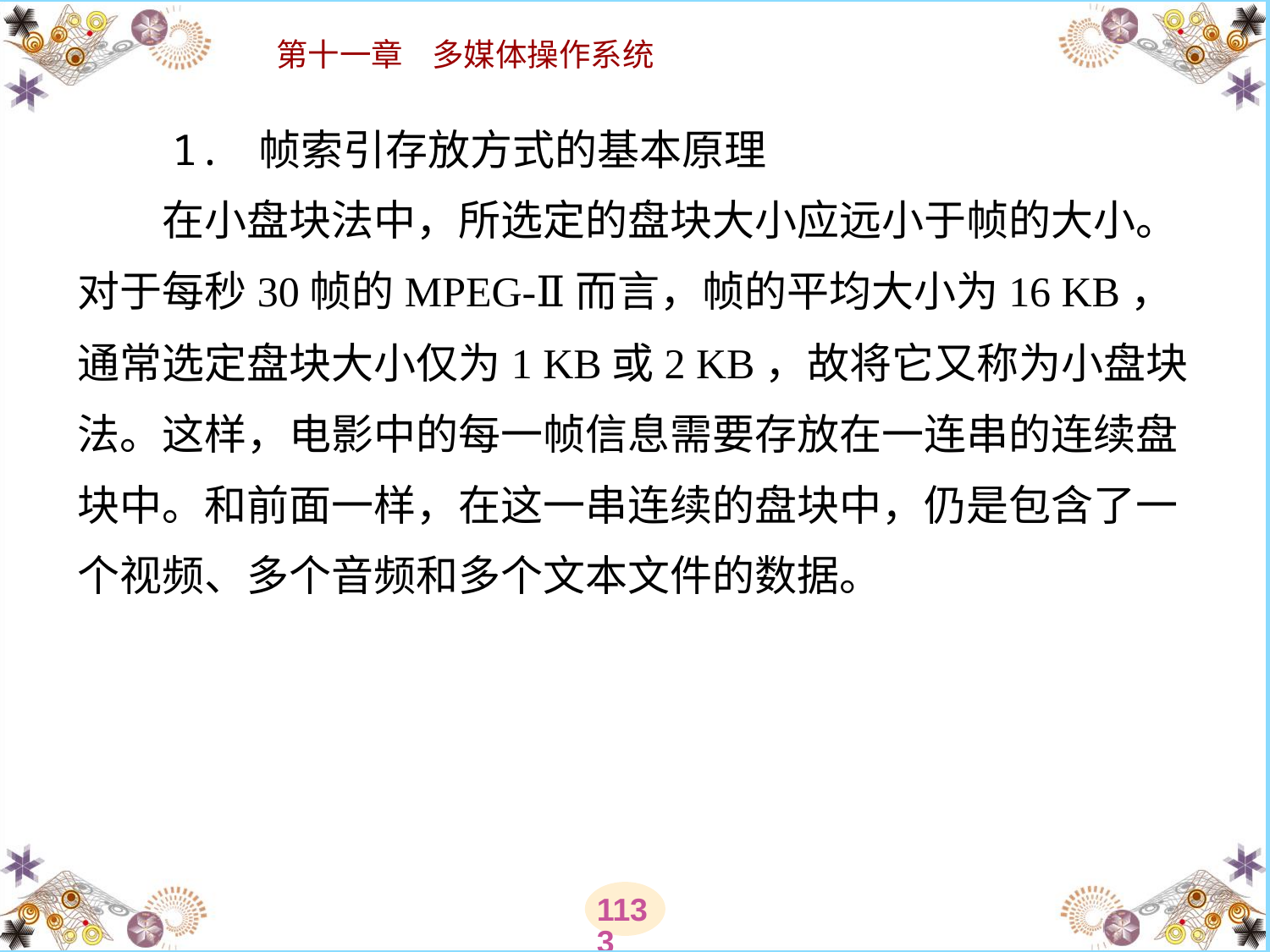

# 1. 帧索引存放方式的基本原理 　　在小盘块法中，所选定的盘块大小应远小于帧的大小。对于每秒30帧的MPEG-Ⅱ而言，帧的平均大小为16 KB，通常选定盘块大小仅为1 KB或2 KB，故将它又称为小盘块法。这样，电影中的每一帧信息需要存放在一连串的连续盘块中。和前面一样，在这一串连续的盘块中，仍是包含了一个视频、多个音频和多个文本文件的数据。